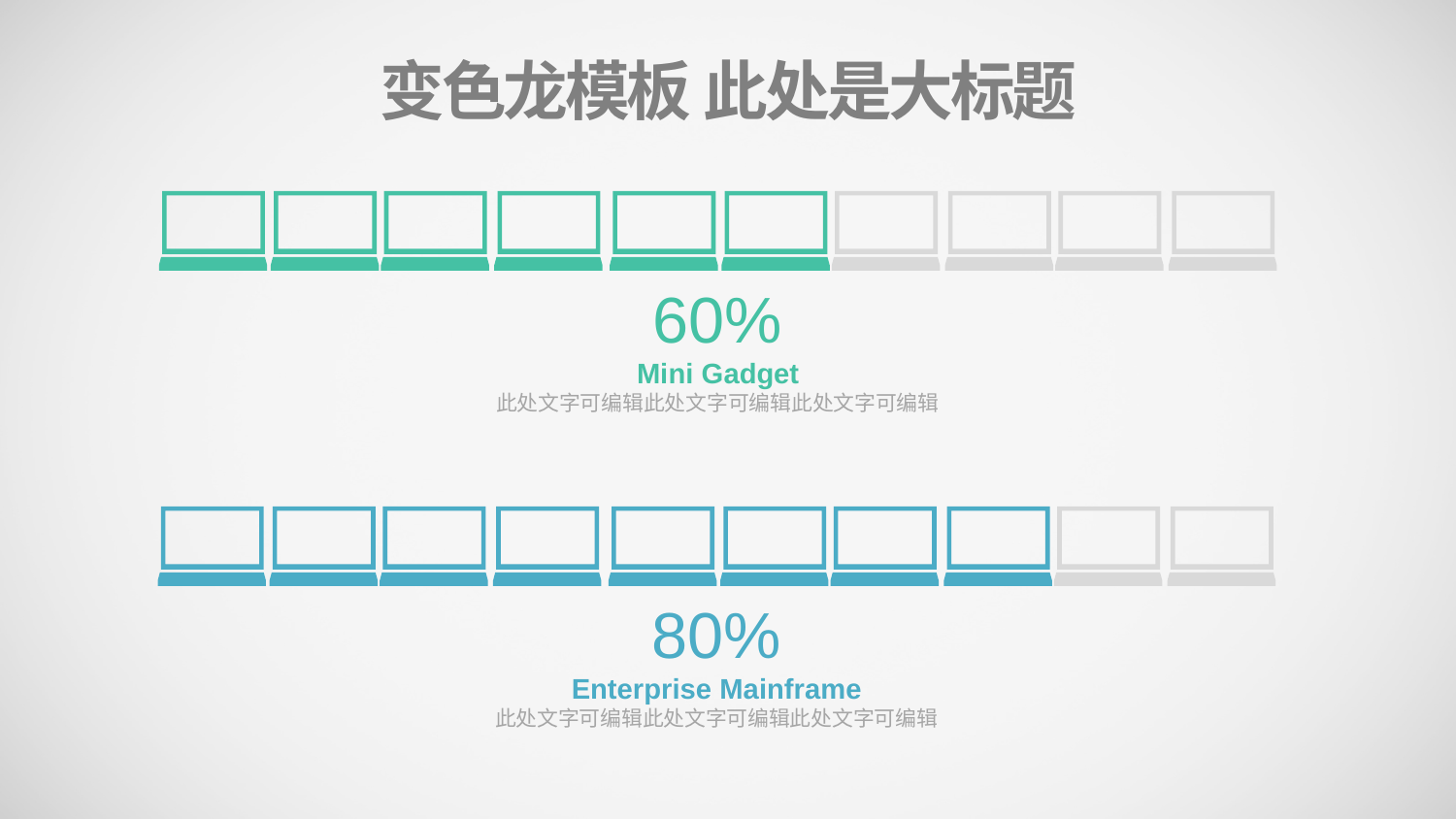

变色龙模板 此处是大标题

60%
Mini Gadget
此处文字可编辑此处文字可编辑此处文字可编辑

80%
Enterprise Mainframe
此处文字可编辑此处文字可编辑此处文字可编辑